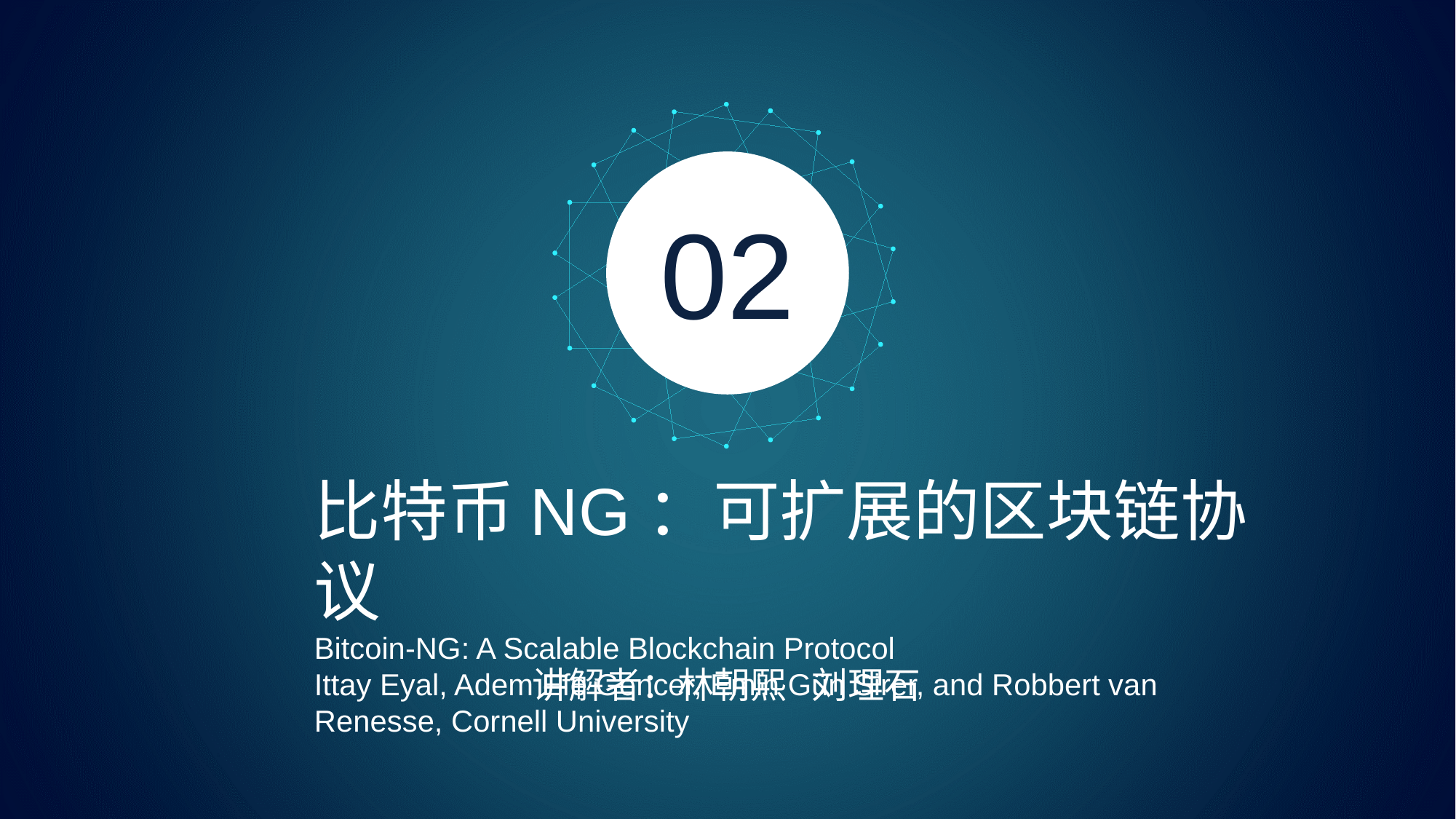

02
比特币NG：可扩展的区块链协议
Bitcoin-NG: A Scalable Blockchain Protocol
Ittay Eyal, Adem Efe Gencer, Emin Gün Sirer, and Robbert van Renesse, Cornell University
讲解者：林朝熙   刘理石